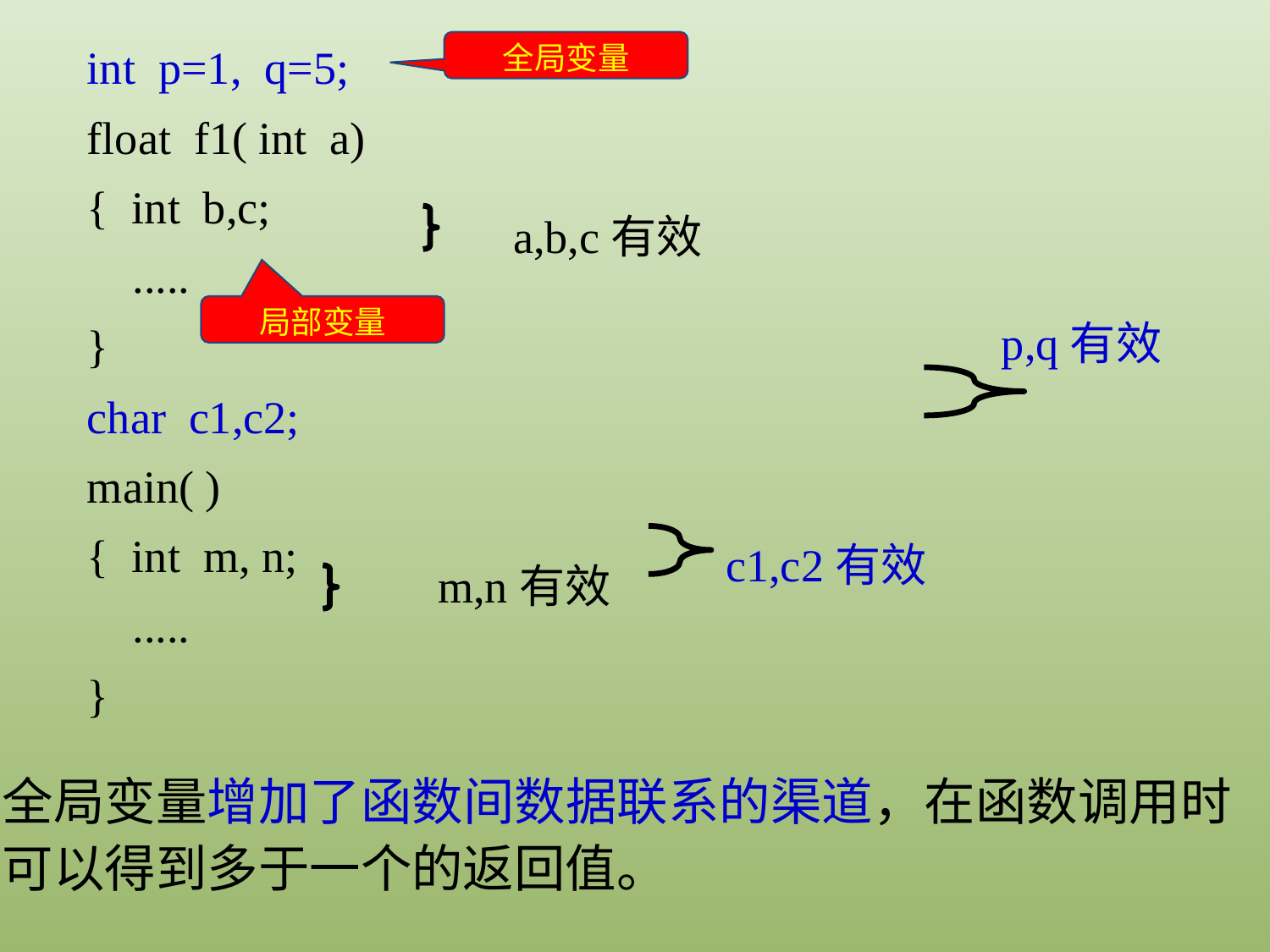

全局变量
int  p=1,  q=5;
float  f1( int  a)
{  int  b,c;
    .....
}
a,b,c有效

char  c1,c2;
main( )
{  int  m, n;
    .....
}

c1,c2有效
m,n有效

p,q有效
局部变量
全局变量增加了函数间数据联系的渠道，在函数调用时可以得到多于一个的返回值。
224